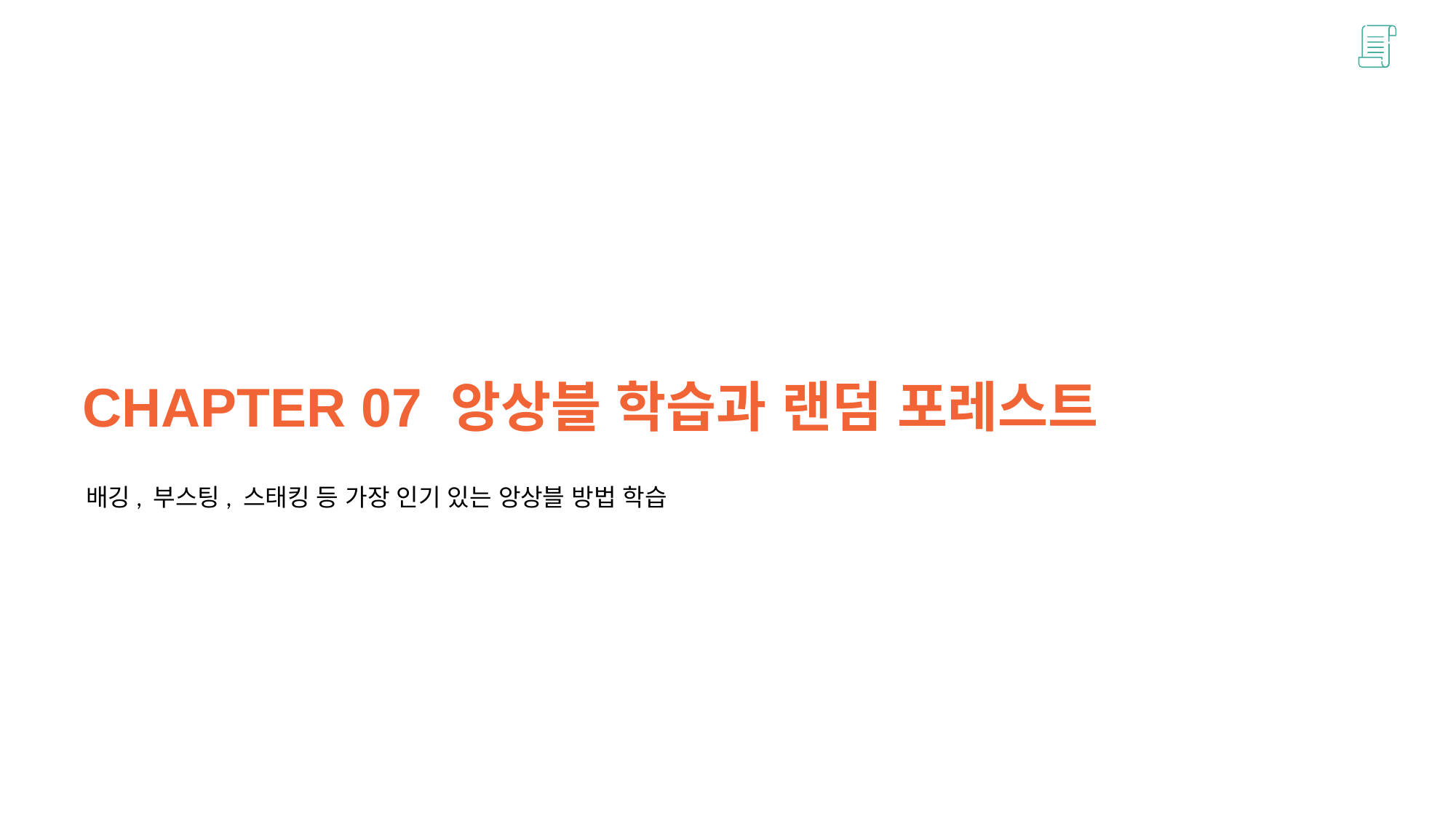

CHAPTER 07 앙상블 학습과 랜덤 포레스트
배깅, 부스팅, 스태킹 등 가장 인기 있는 앙상블 방법 학습